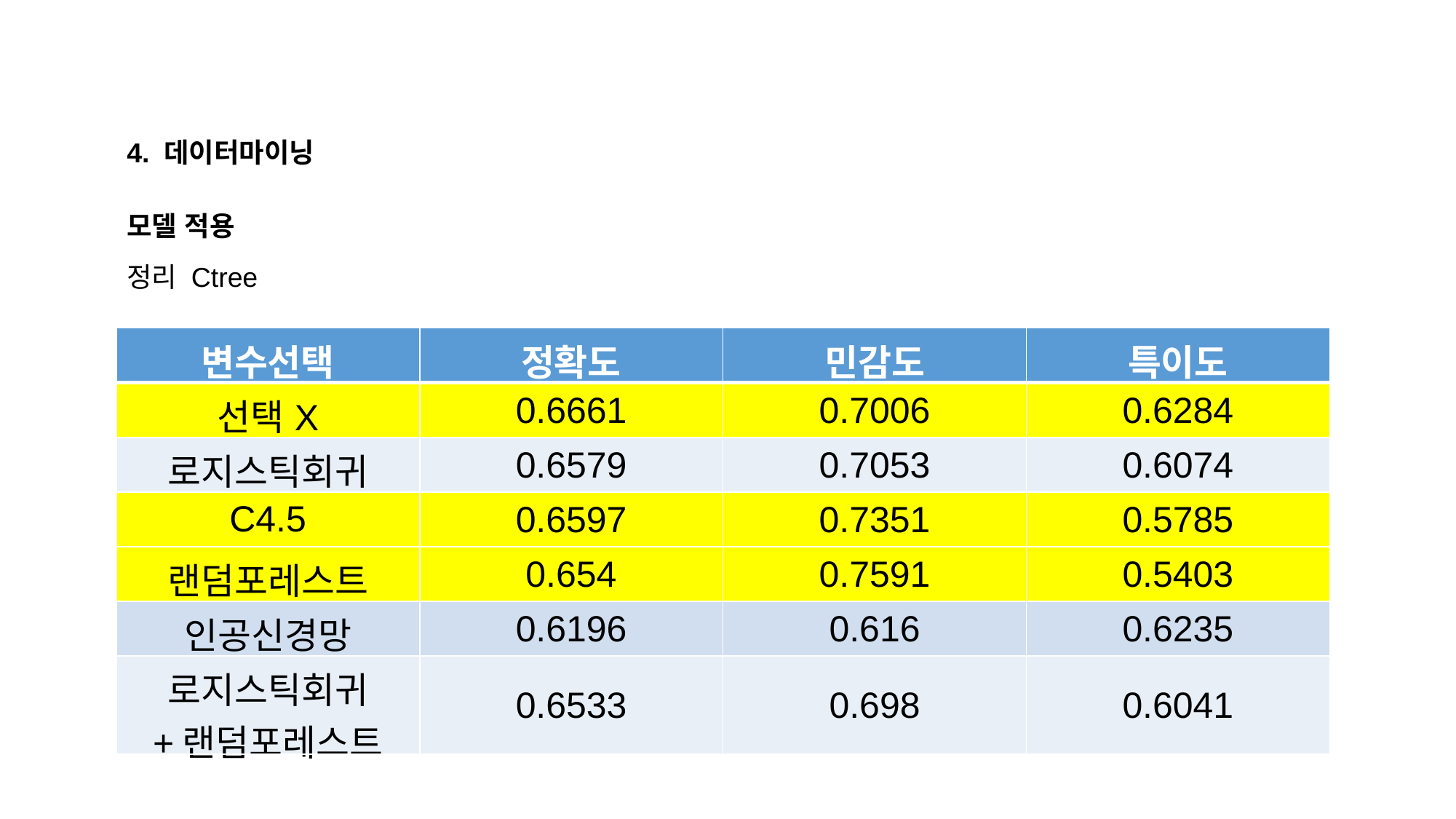

4. 데이터마이닝
모델 적용
정리 Ctree
| 변수선택 | 정확도 | 민감도 | 특이도 |
| --- | --- | --- | --- |
| 선택X | 0.6661 | 0.7006 | 0.6284 |
| 로지스틱회귀 | 0.6579 | 0.7053 | 0.6074 |
| C4.5 | 0.6597 | 0.7351 | 0.5785 |
| 랜덤포레스트 | 0.654 | 0.7591 | 0.5403 |
| 인공신경망 | 0.6196 | 0.616 | 0.6235 |
| 로지스틱회귀 +랜덤포레스트 | 0.6533 | 0.698 | 0.6041 |